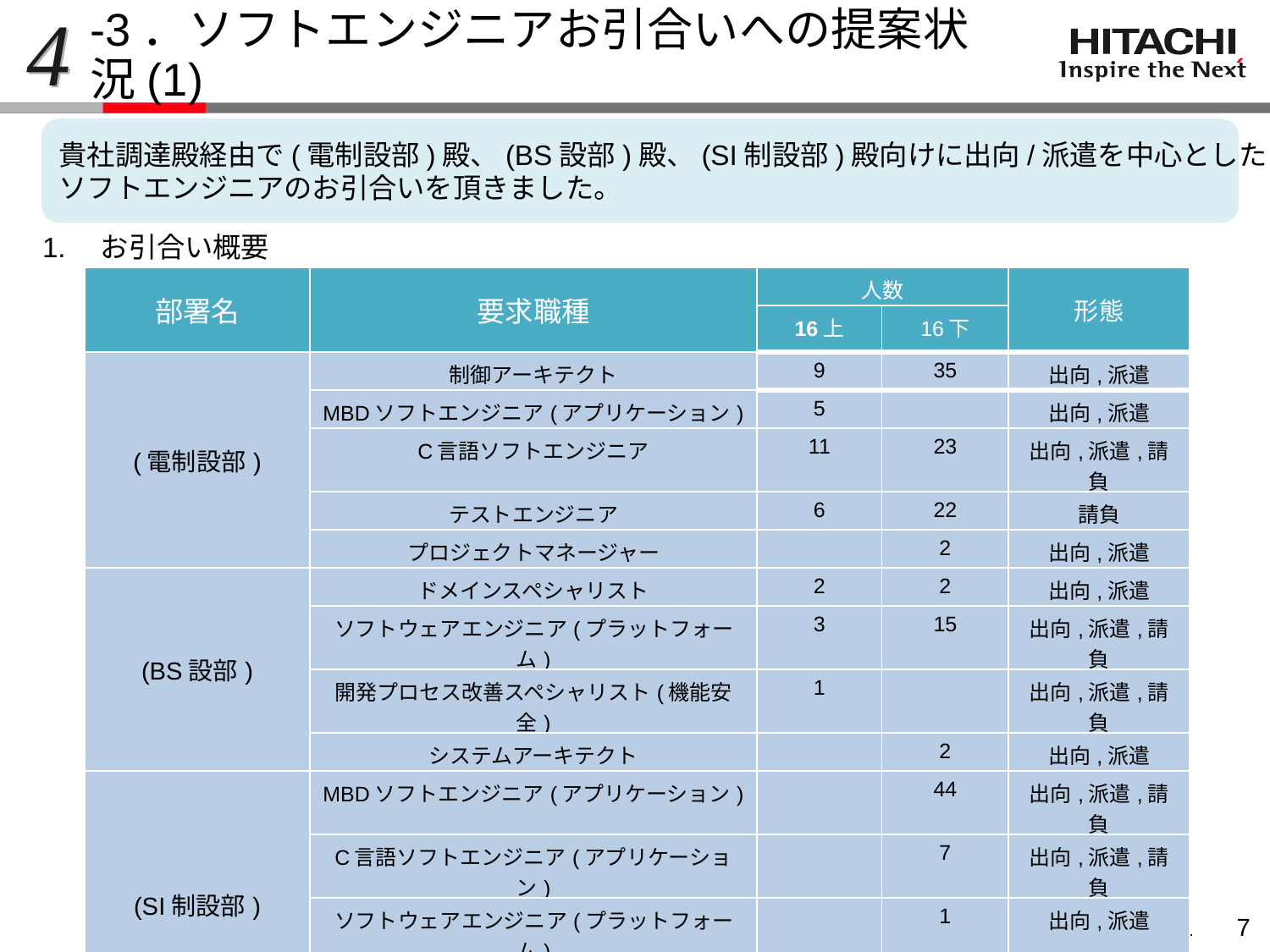

4
-3．ソフトエンジニアお引合いへの提案状況(1)
貴社調達殿経由で(電制設部)殿、(BS設部)殿、(SI制設部)殿向けに出向/派遣を中心とした
ソフトエンジニアのお引合いを頂きました。
1.　お引合い概要
| 部署名 | 要求職種 | 人数 |  | 形態 |
| --- | --- | --- | --- | --- |
|  |  | 16上 | 16下 |  |
| (電制設部) | 制御アーキテクト | 9 | 35 | 出向,派遣 |
|  | MBDソフトエンジニア(アプリケーション) | 5 |  | 出向,派遣 |
|  | C言語ソフトエンジニア | 11 | 23 | 出向,派遣,請負 |
|  | テストエンジニア | 6 | 22 | 請負 |
|  | プロジェクトマネージャー |  | 2 | 出向,派遣 |
| (BS設部) | ドメインスペシャリスト | 2 | 2 | 出向,派遣 |
|  | ソフトウェアエンジニア(プラットフォーム) | 3 | 15 | 出向,派遣,請負 |
|  | 開発プロセス改善スペシャリスト(機能安全) | 1 |  | 出向,派遣,請負 |
|  | システムアーキテクト |  | 2 | 出向,派遣 |
| (SI制設部) | MBDソフトエンジニア(アプリケーション) |  | 44 | 出向,派遣,請負 |
|  | C言語ソフトエンジニア(アプリケーション) |  | 7 | 出向,派遣,請負 |
|  | ソフトウェアエンジニア(プラットフォーム) |  | 1 | 出向,派遣 |
|  | テストエンジニア |  | 1 | 請負 |
|  | QAスペシャリスト |  | 1 | 出向,派遣 |
| 計 |  | 37 | 155 |  |
7